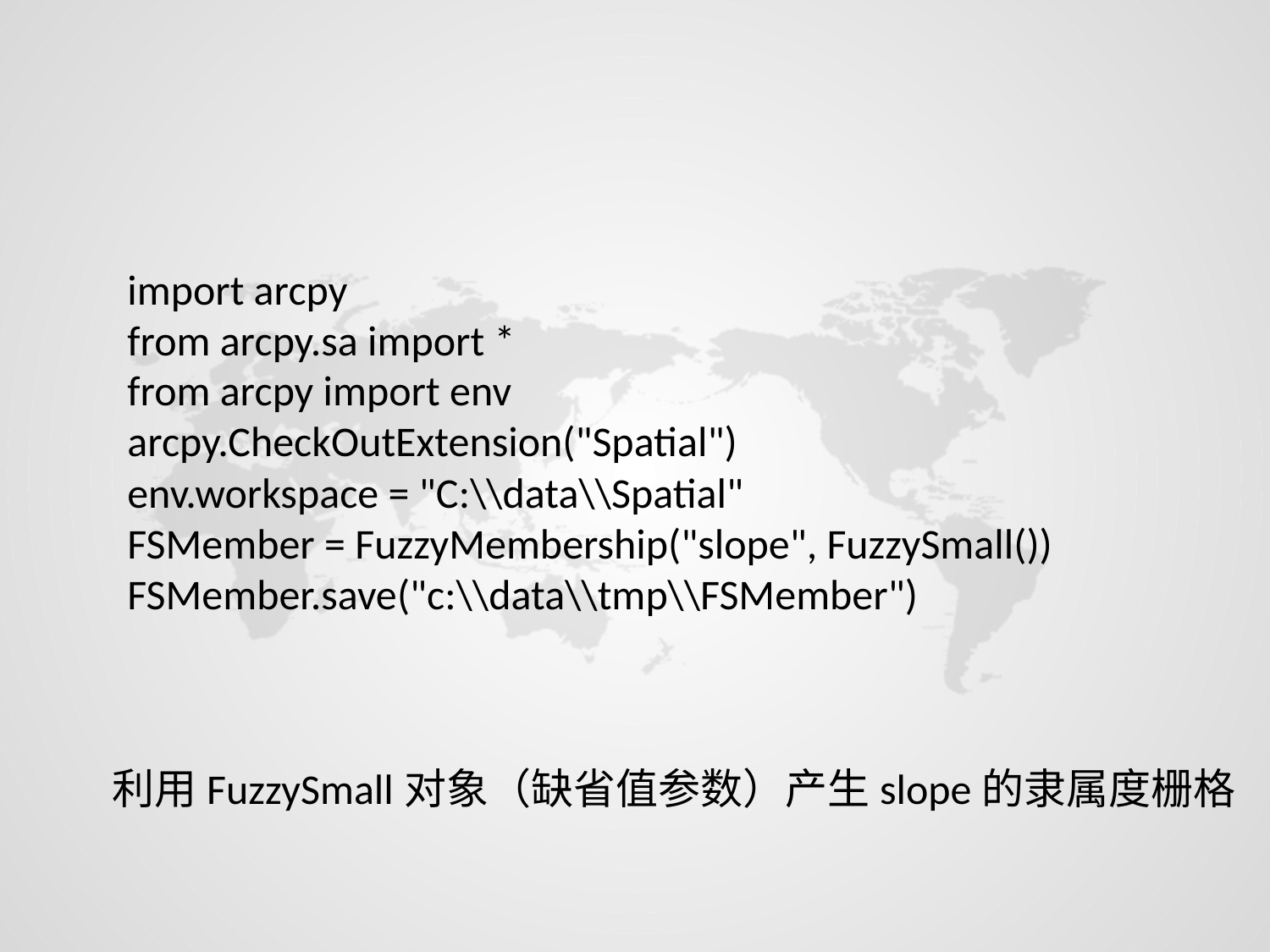

import arcpy
from arcpy.sa import *
from arcpy import env
arcpy.CheckOutExtension("Spatial")
env.workspace = "C:\\data\\Spatial"
FSMember = FuzzyMembership("slope", FuzzySmall())
FSMember.save("c:\\data\\tmp\\FSMember")
利用FuzzySmall对象（缺省值参数）产生slope的隶属度栅格